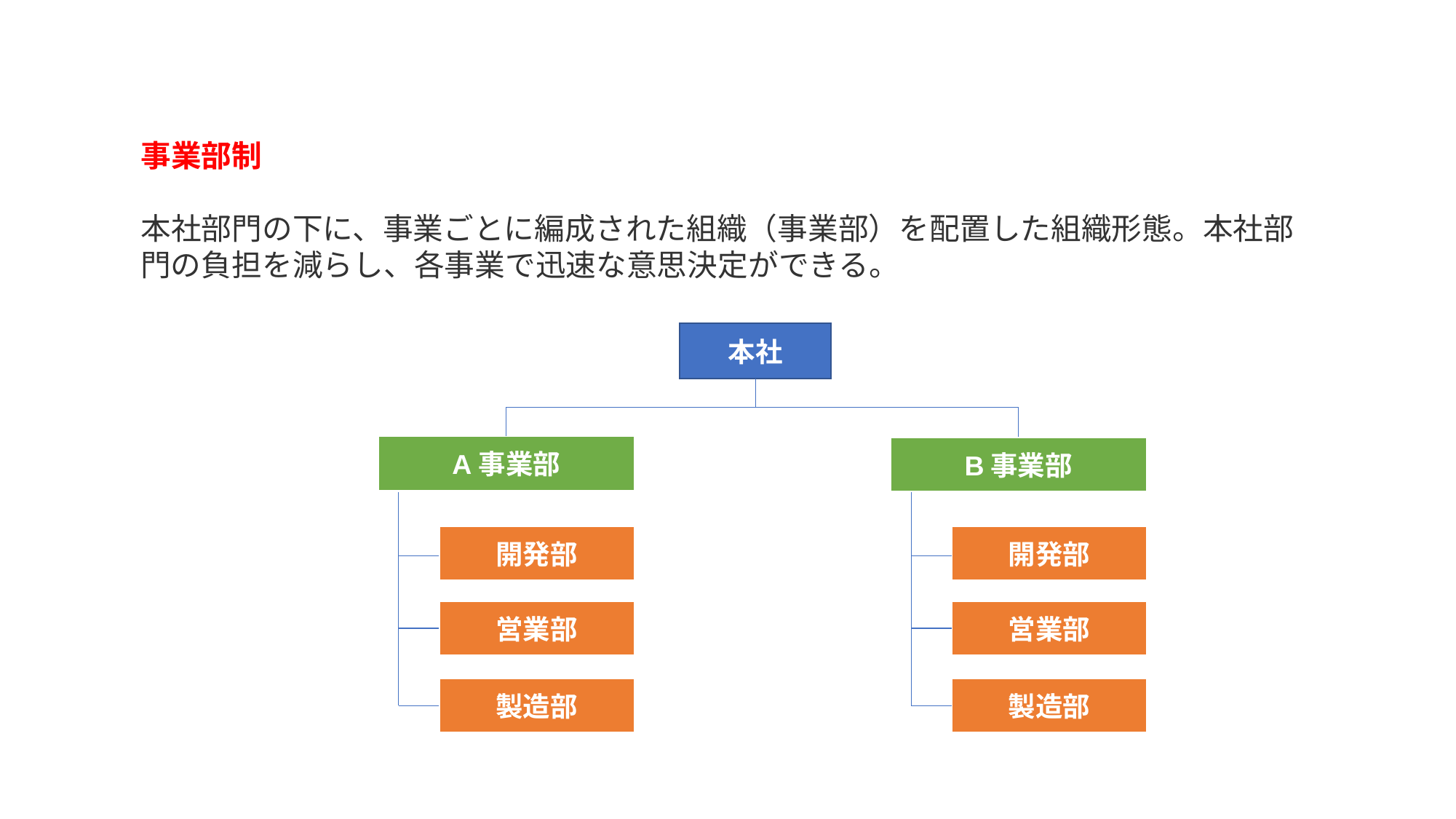

事業部制

本社部門の下に、事業ごとに編成された組織（事業部）を配置した組織形態。本社部門の負担を減らし、各事業で迅速な意思決定ができる。
本社
A事業部
B事業部
開発部
開発部
営業部
営業部
製造部
製造部